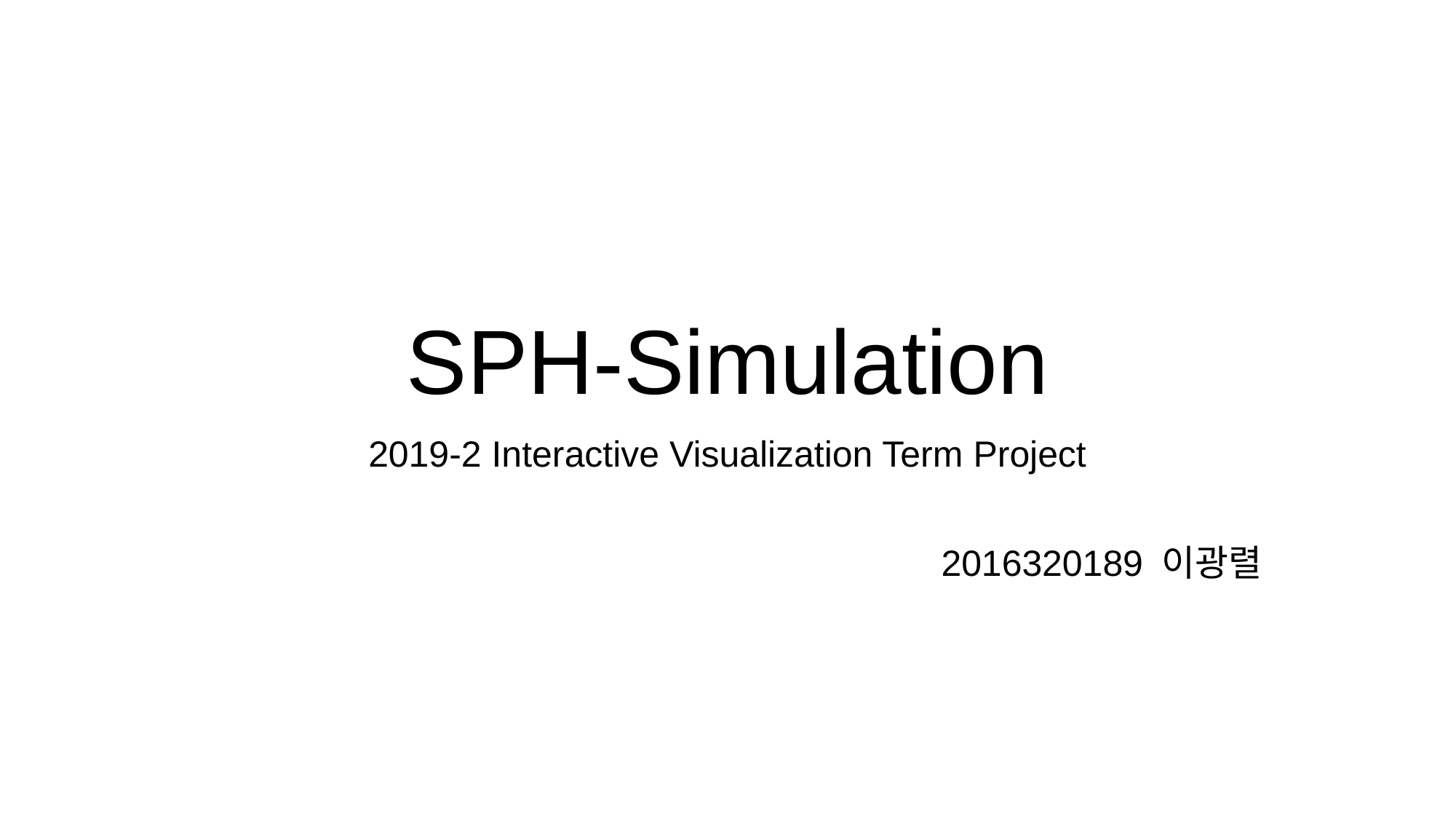

# SPH-Simulation
2019-2 Interactive Visualization Term Project

2016320189 이광렬